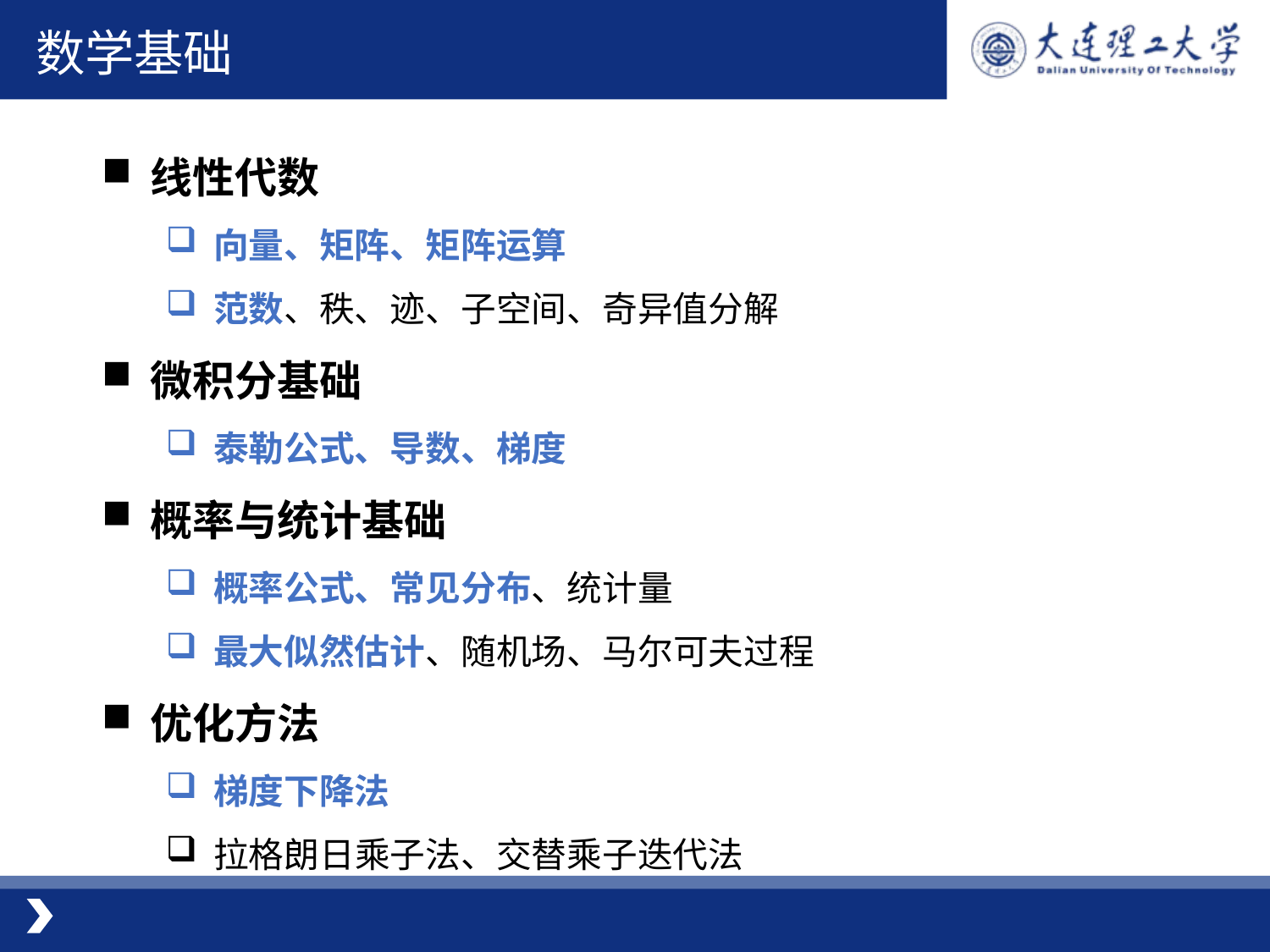

数学基础
线性代数
向量、矩阵、矩阵运算
范数、秩、迹、子空间、奇异值分解
微积分基础
泰勒公式、导数、梯度
概率与统计基础
概率公式、常见分布、统计量
最大似然估计、随机场、马尔可夫过程
优化方法
梯度下降法
拉格朗日乘子法、交替乘子迭代法